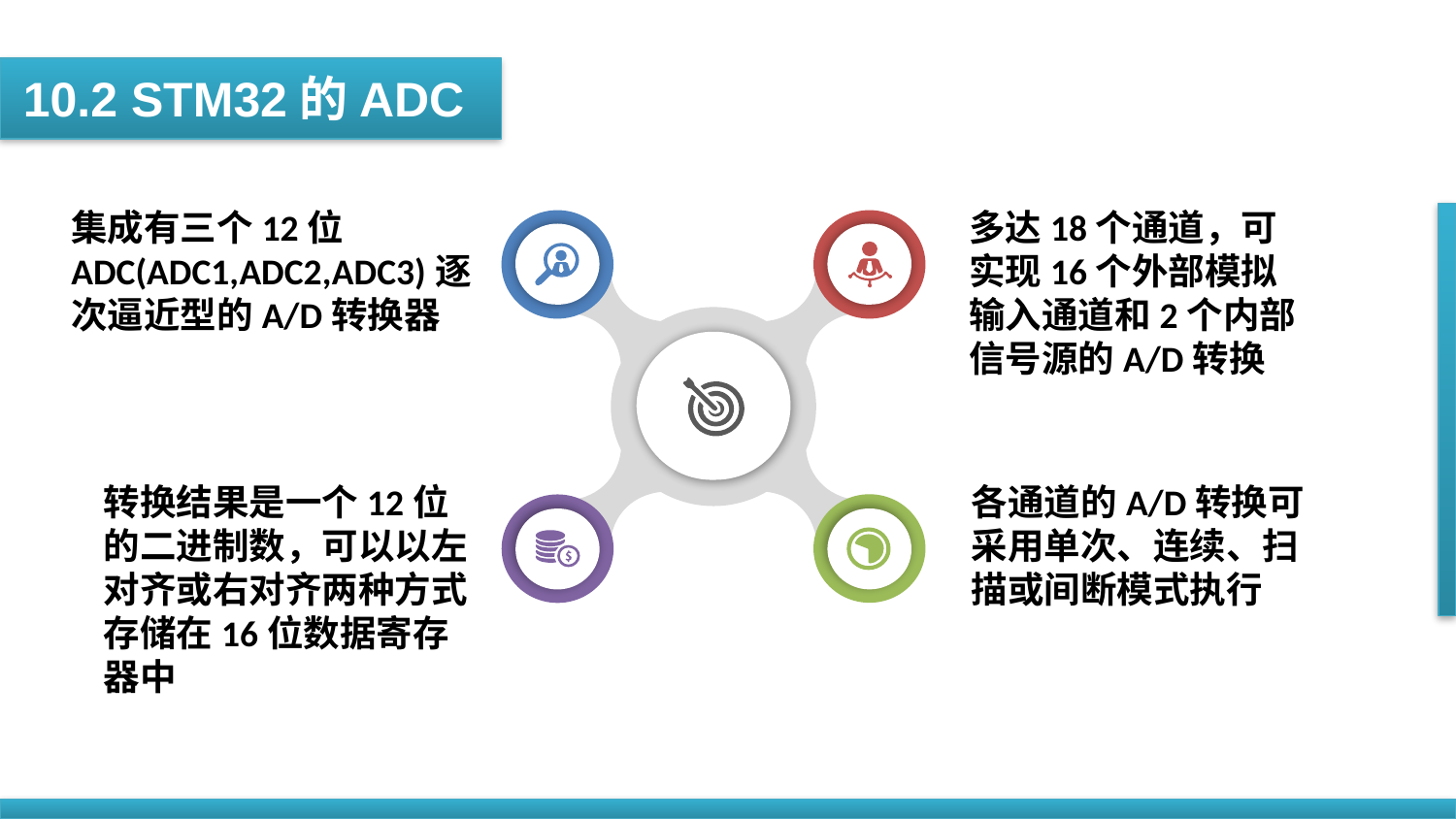

10.2 STM32的ADC
集成有三个12位ADC(ADC1,ADC2,ADC3)逐次逼近型的A/D转换器
多达18个通道，可实现16个外部模拟输入通道和2个内部信号源的A/D转换

转换结果是一个12位的二进制数，可以以左对齐或右对齐两种方式存储在16位数据寄存器中
各通道的A/D转换可采用单次、连续、扫描或间断模式执行